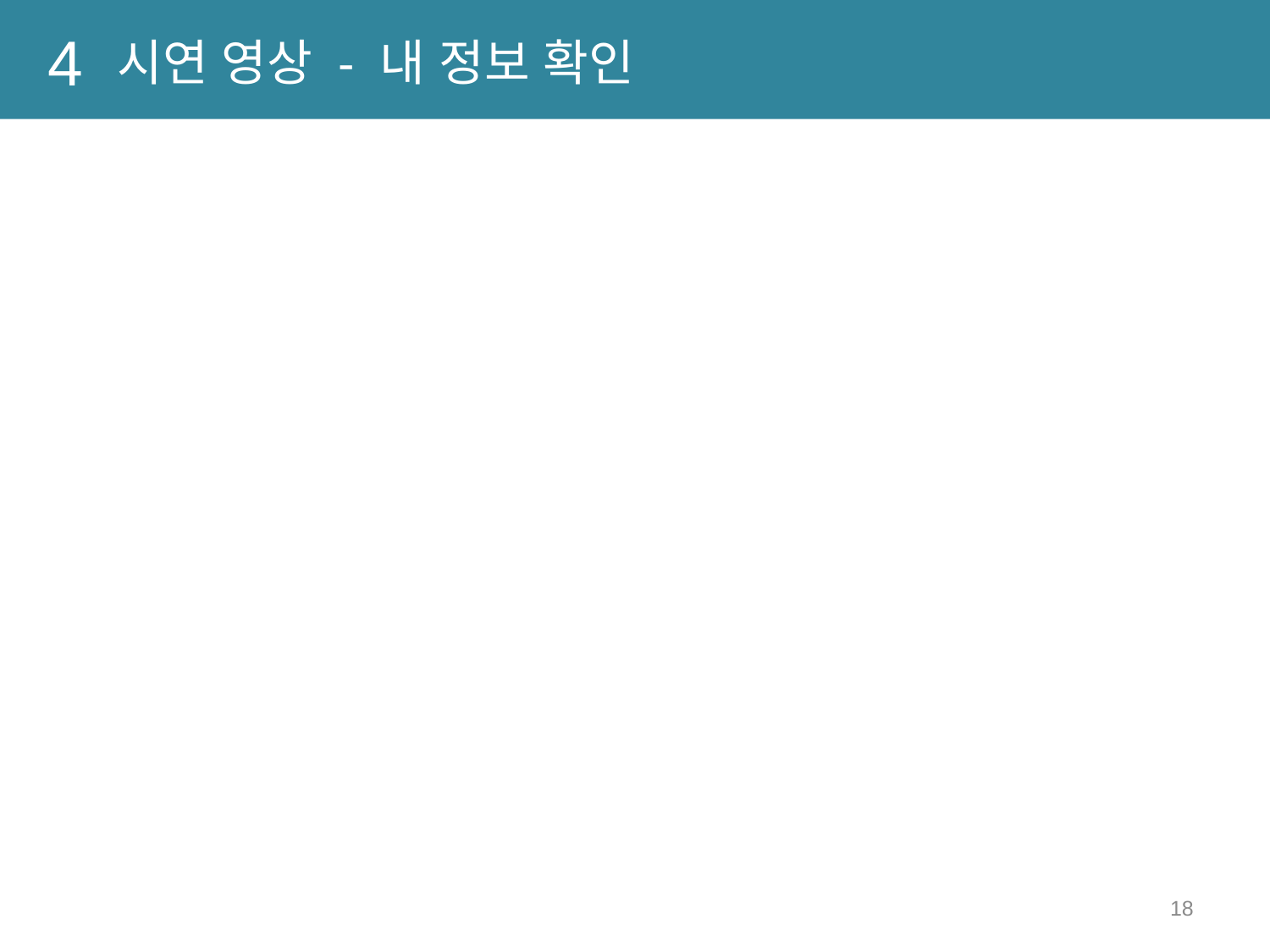

4
시연 영상 - 내 정보 확인
18